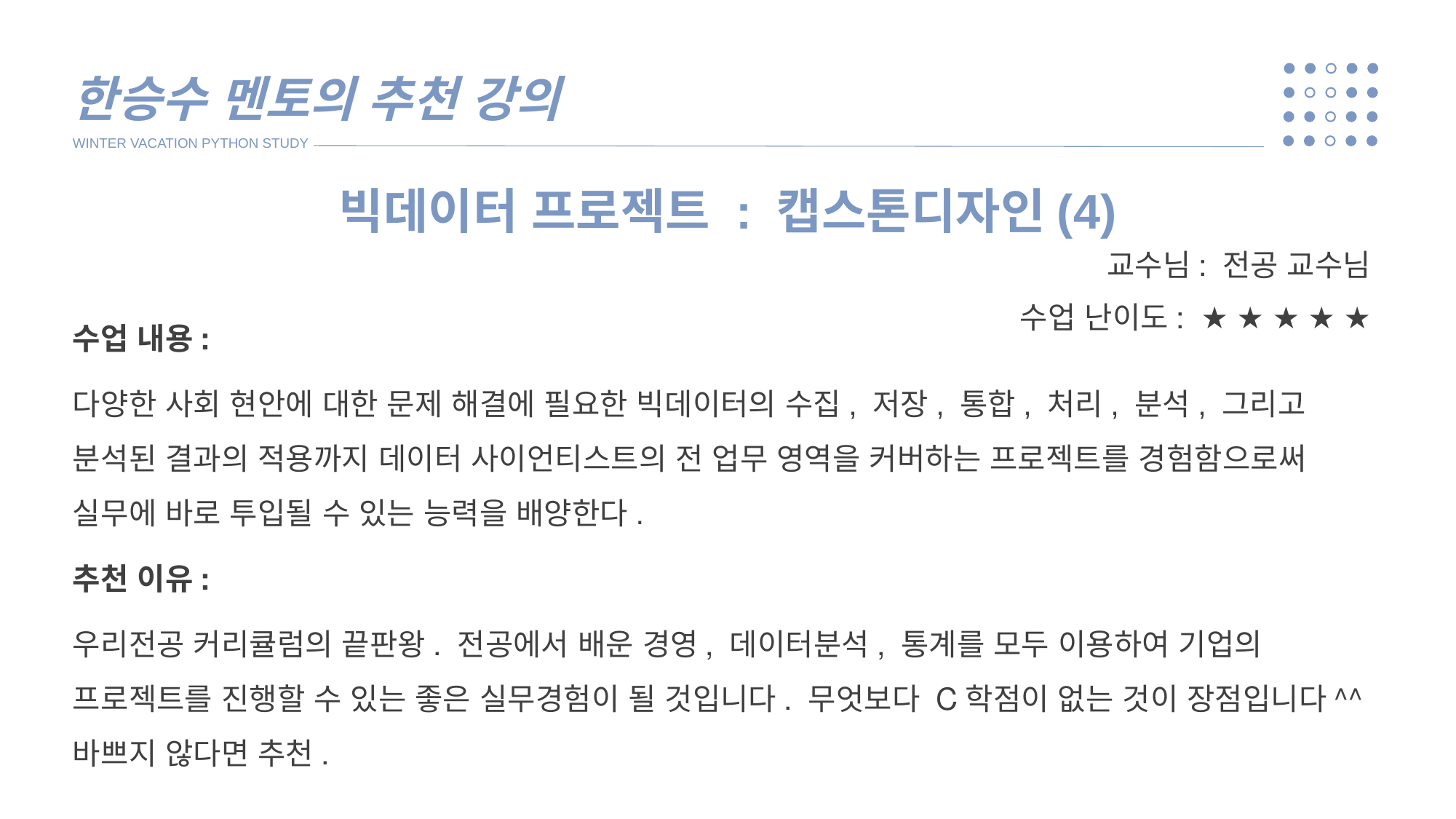

한승수 멘토의 추천 강의
WINTER VACATION PYTHON STUDY

빅데이터 프로젝트 : 캡스톤디자인(4)
교수님: 전공 교수님

수업 난이도:  ★ ★ ★ ★ ★

수업 내용:

다양한 사회 현안에 대한 문제 해결에 필요한 빅데이터의 수집, 저장, 통합, 처리, 분석, 그리고 분석된 결과의 적용까지 데이터 사이언티스트의 전 업무 영역을 커버하는 프로젝트를 경험함으로써 실무에 바로 투입될 수 있는 능력을 배양한다.

추천 이유:

우리전공 커리큘럼의 끝판왕. 전공에서 배운 경영, 데이터분석, 통계를 모두 이용하여 기업의 프로젝트를 진행할 수 있는 좋은 실무경험이 될 것입니다. 무엇보다 C학점이 없는 것이 장점입니다^^ 바쁘지 않다면 추천.